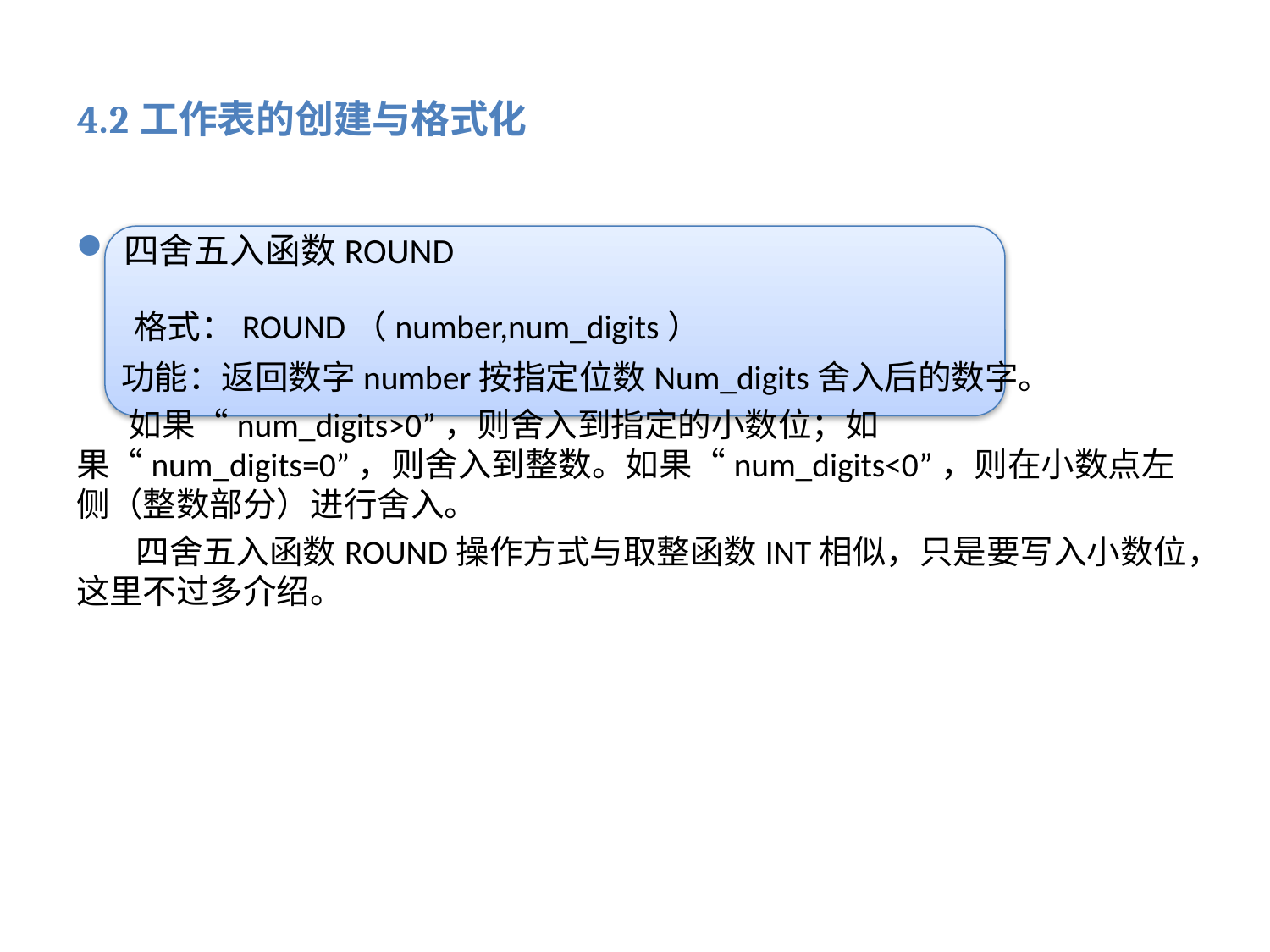

# 4.2工作表的创建与格式化
四舍五入函数ROUND
     格式：ROUND（number,num_digits）
     功能：返回数字number按指定位数Num_digits舍入后的数字。
      如果“num_digits>0”，则舍入到指定的小数位；如果“num_digits=0”，则舍入到整数。如果“num_digits<0”，则在小数点左侧（整数部分）进行舍入。
       四舍五入函数ROUND操作方式与取整函数INT相似，只是要写入小数位，这里不过多介绍。